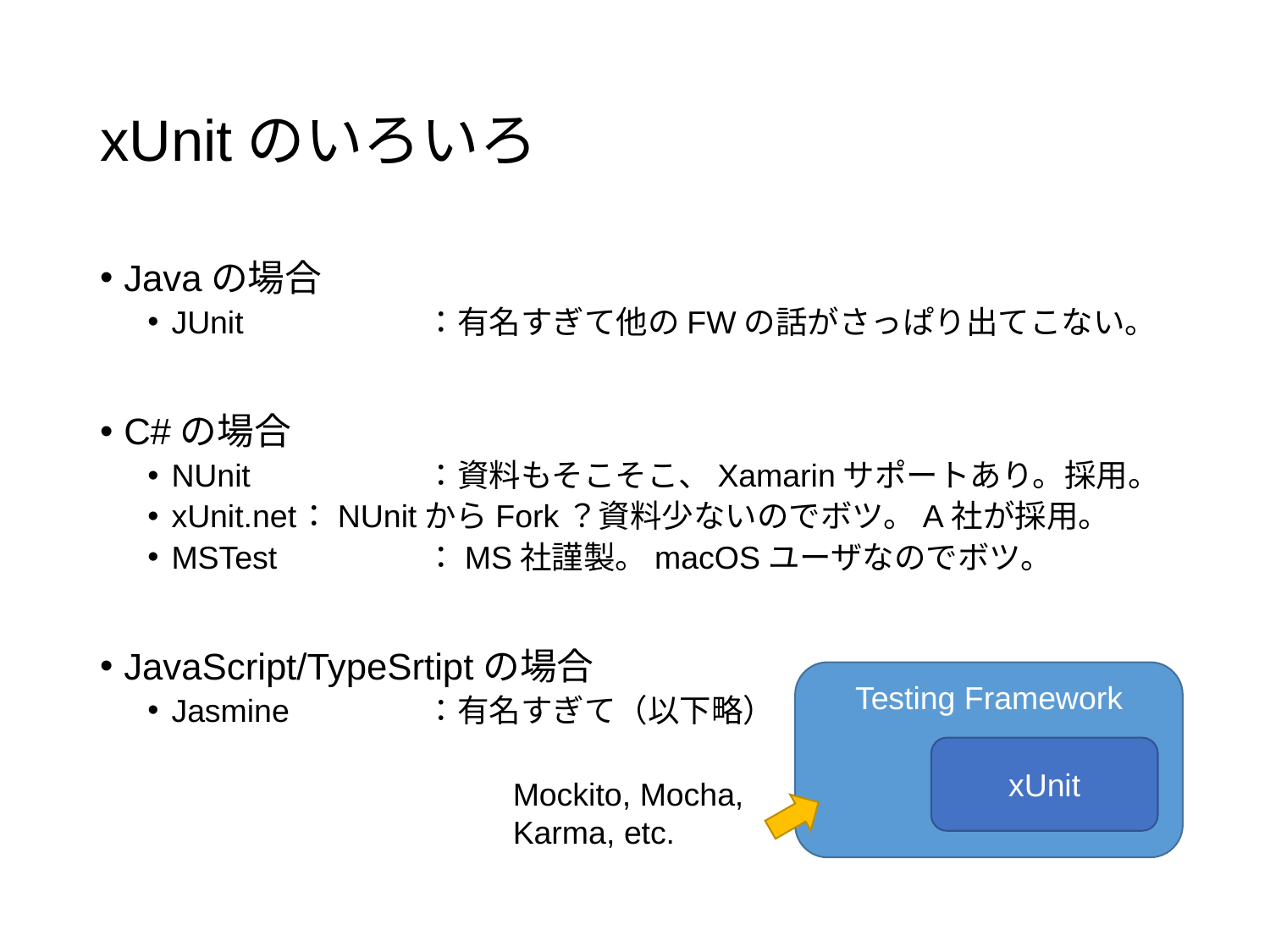

# xUnitのいろいろ
Javaの場合
JUnit		：有名すぎて他のFWの話がさっぱり出てこない。

C#の場合
NUnit		：資料もそこそこ、Xamarinサポートあり。採用。
xUnit.net	：NUnitからFork？資料少ないのでボツ。A社が採用。
MSTest		：MS社謹製。macOSユーザなのでボツ。

JavaScript/TypeSrtiptの場合
Jasmine		：有名すぎて（以下略）

Testing Framework
xUnit
Mockito, Mocha, Karma, etc.